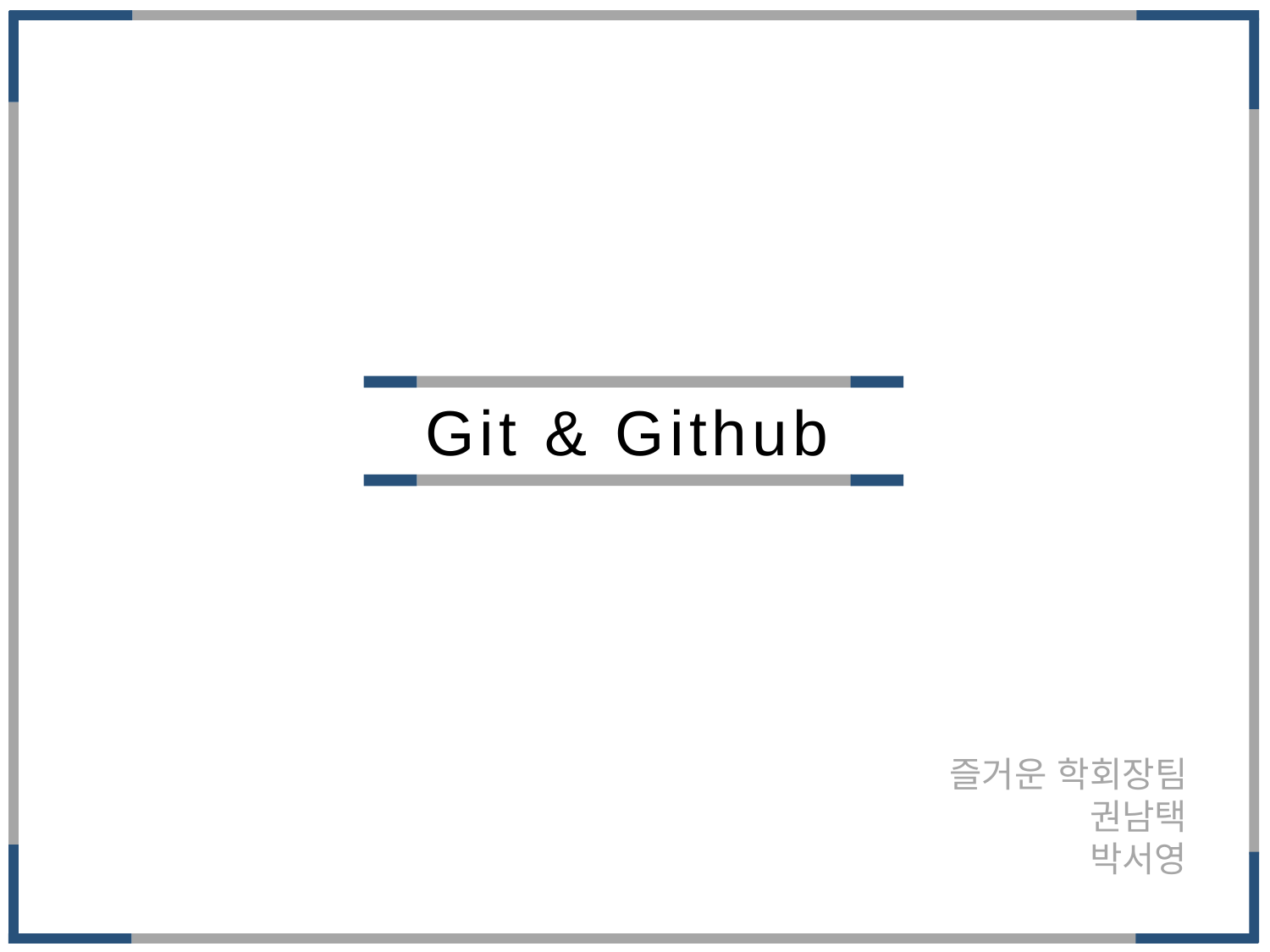

Git & Github
즐거운 학회장팀
권남택
박서영